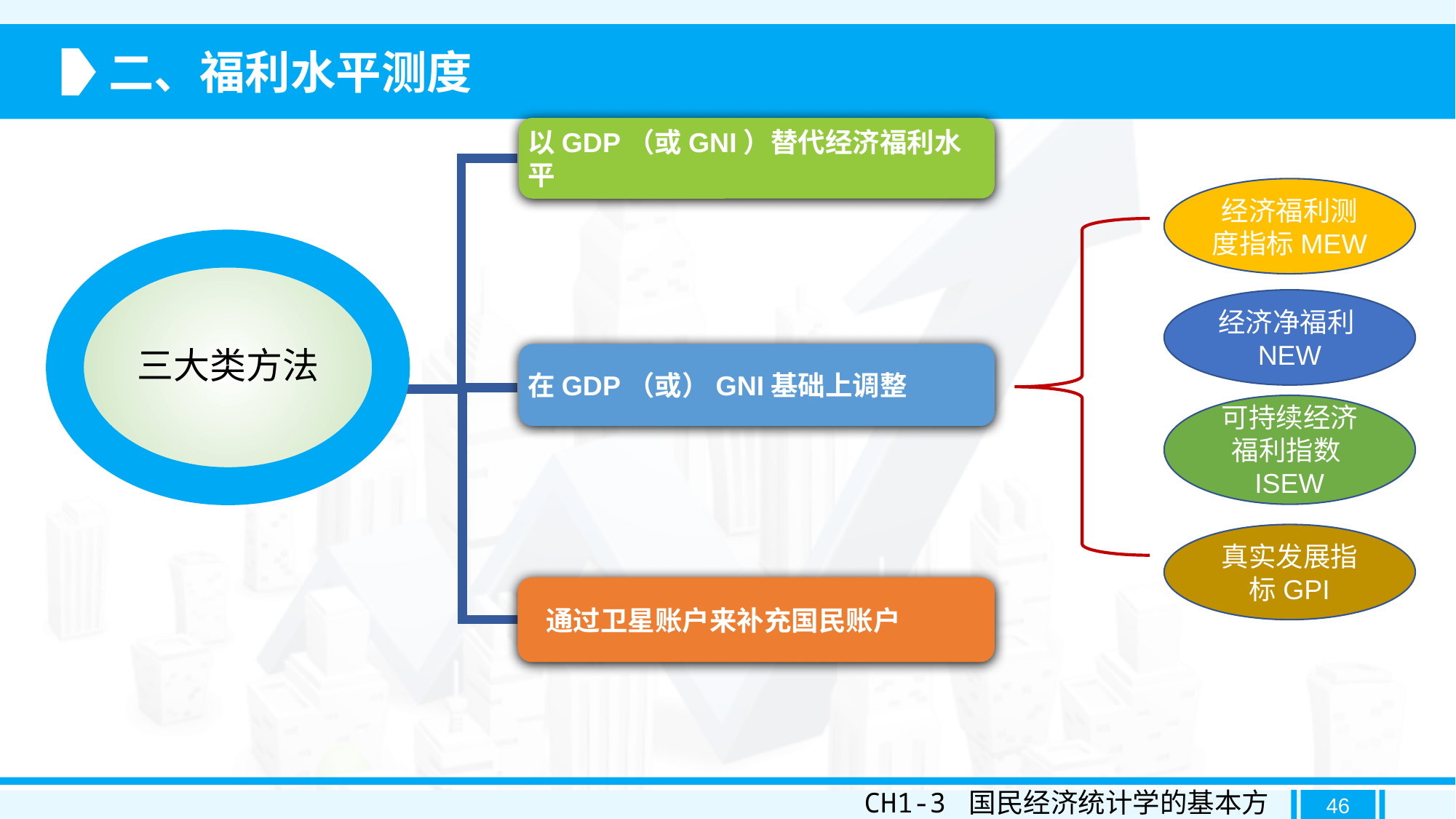

二、福利水平测度

以GDP（或GNI）替代经济福利水平

三大类方法
在GDP（或）GNI基础上调整
  通过卫星账户来补充国民账户
经济福利测度指标MEW

经济净福利NEW
可持续经济福利指数ISEW
真实发展指标GPI
CH1-3 国民经济统计学的基本方法
46